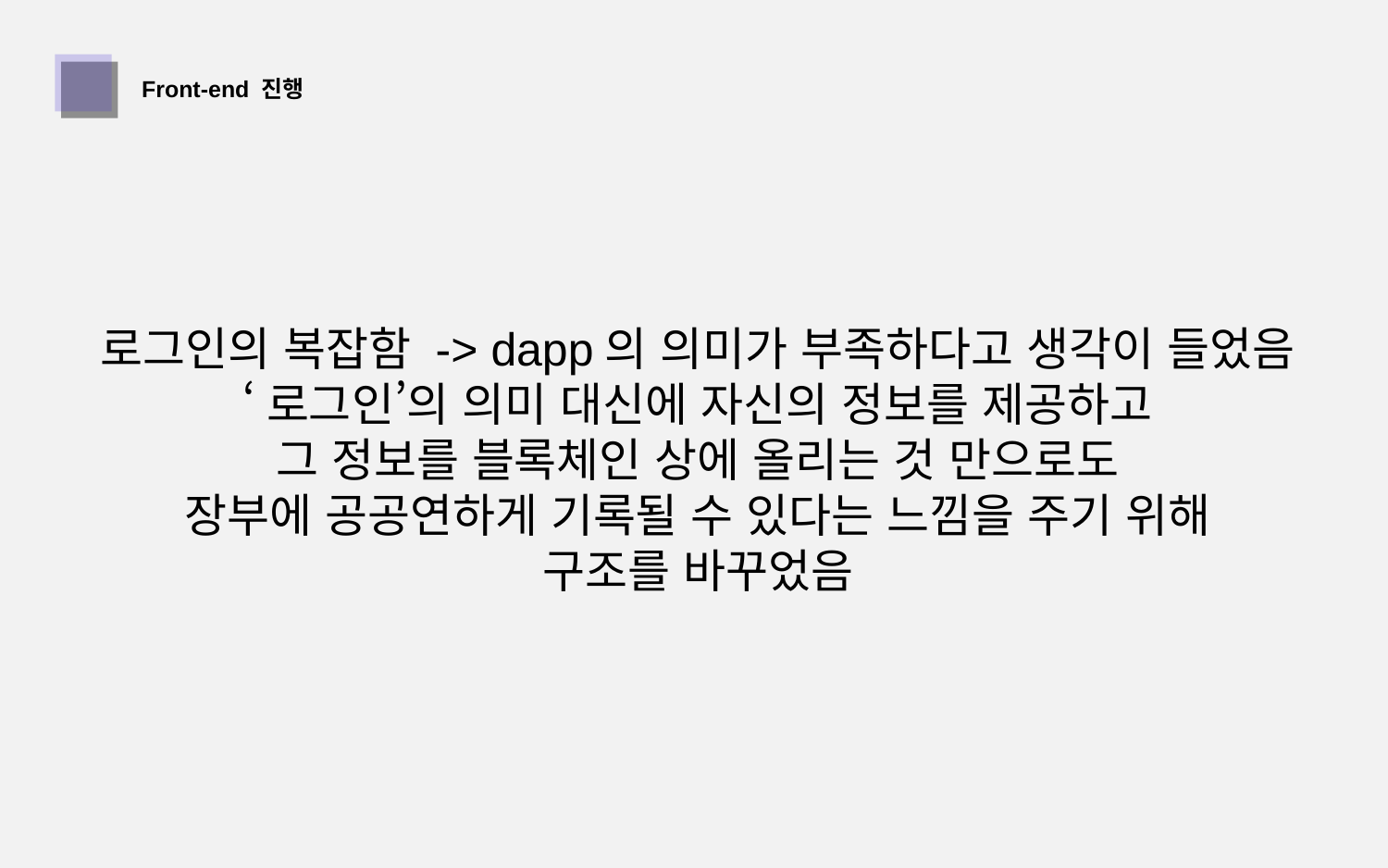

03
Front-end 진행
로그인의 복잡함 -> dapp의 의미가 부족하다고 생각이 들었음
‘로그인’의 의미 대신에 자신의 정보를 제공하고
그 정보를 블록체인 상에 올리는 것 만으로도
장부에 공공연하게 기록될 수 있다는 느낌을 주기 위해
구조를 바꾸었음